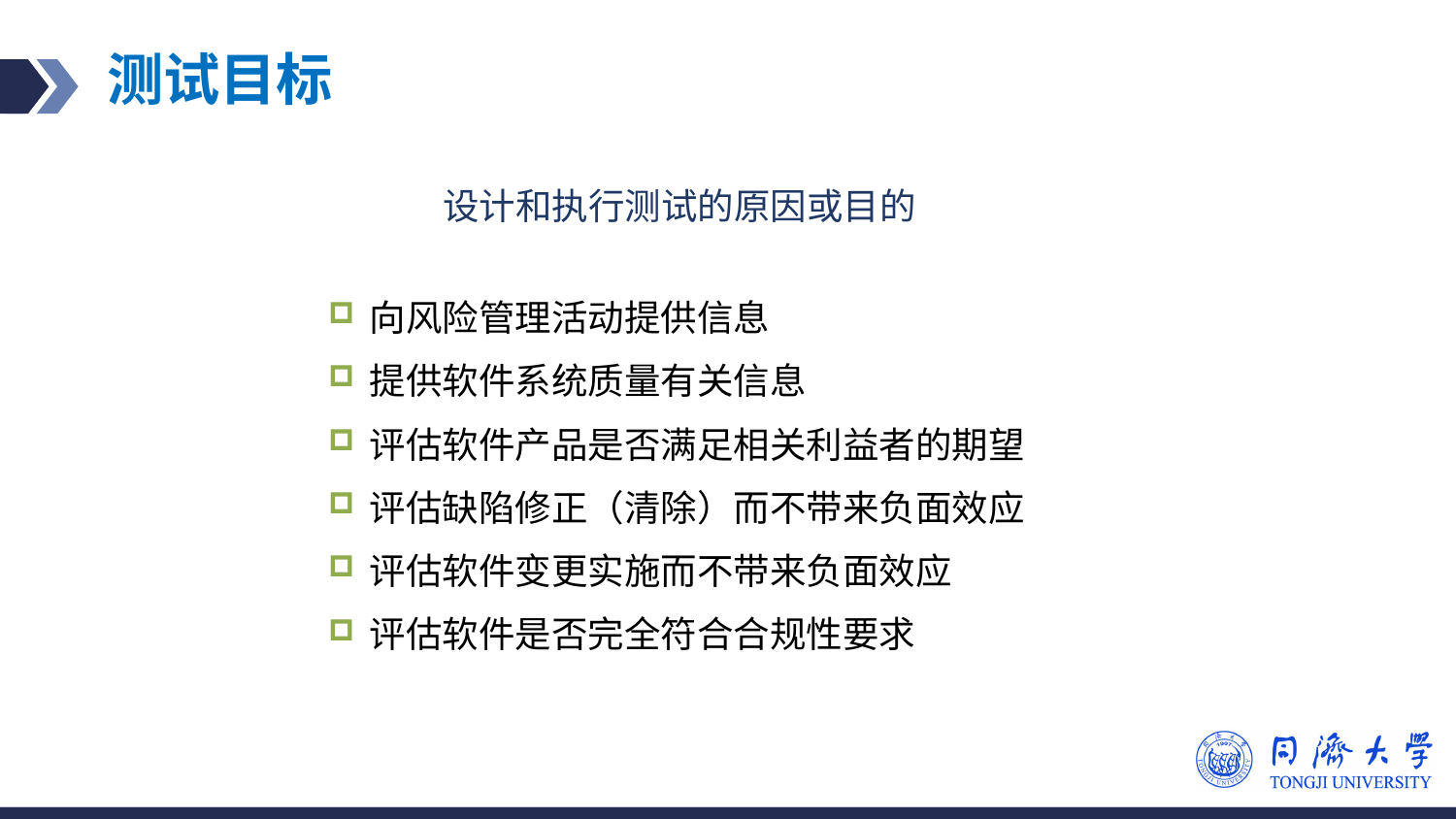

# 测试目标
设计和执行测试的原因或目的
向风险管理活动提供信息
提供软件系统质量有关信息
评估软件产品是否满足相关利益者的期望
评估缺陷修正（清除）而不带来负面效应
评估软件变更实施而不带来负面效应
评估软件是否完全符合合规性要求